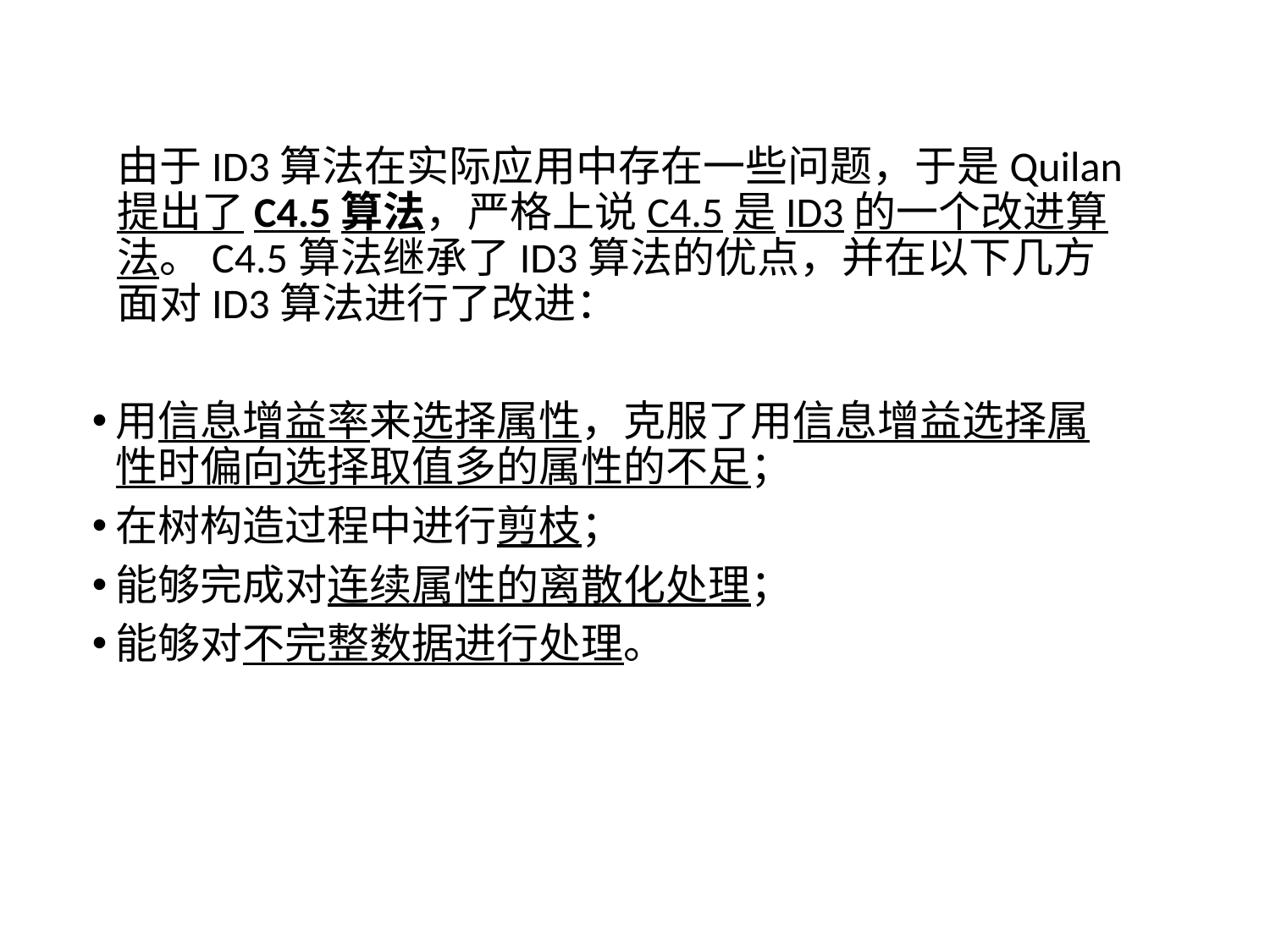

4.5典型算法

由于ID3算法在实际应用中存在一些问题，于是Quilan提出了C4.5算法，严格上说C4.5是ID3的一个改进算法。C4.5算法继承了ID3算法的优点，并在以下几方面对ID3算法进行了改进：

用信息增益率来选择属性，克服了用信息增益选择属性时偏向选择取值多的属性的不足；
在树构造过程中进行剪枝；
能够完成对连续属性的离散化处理；
能够对不完整数据进行处理。